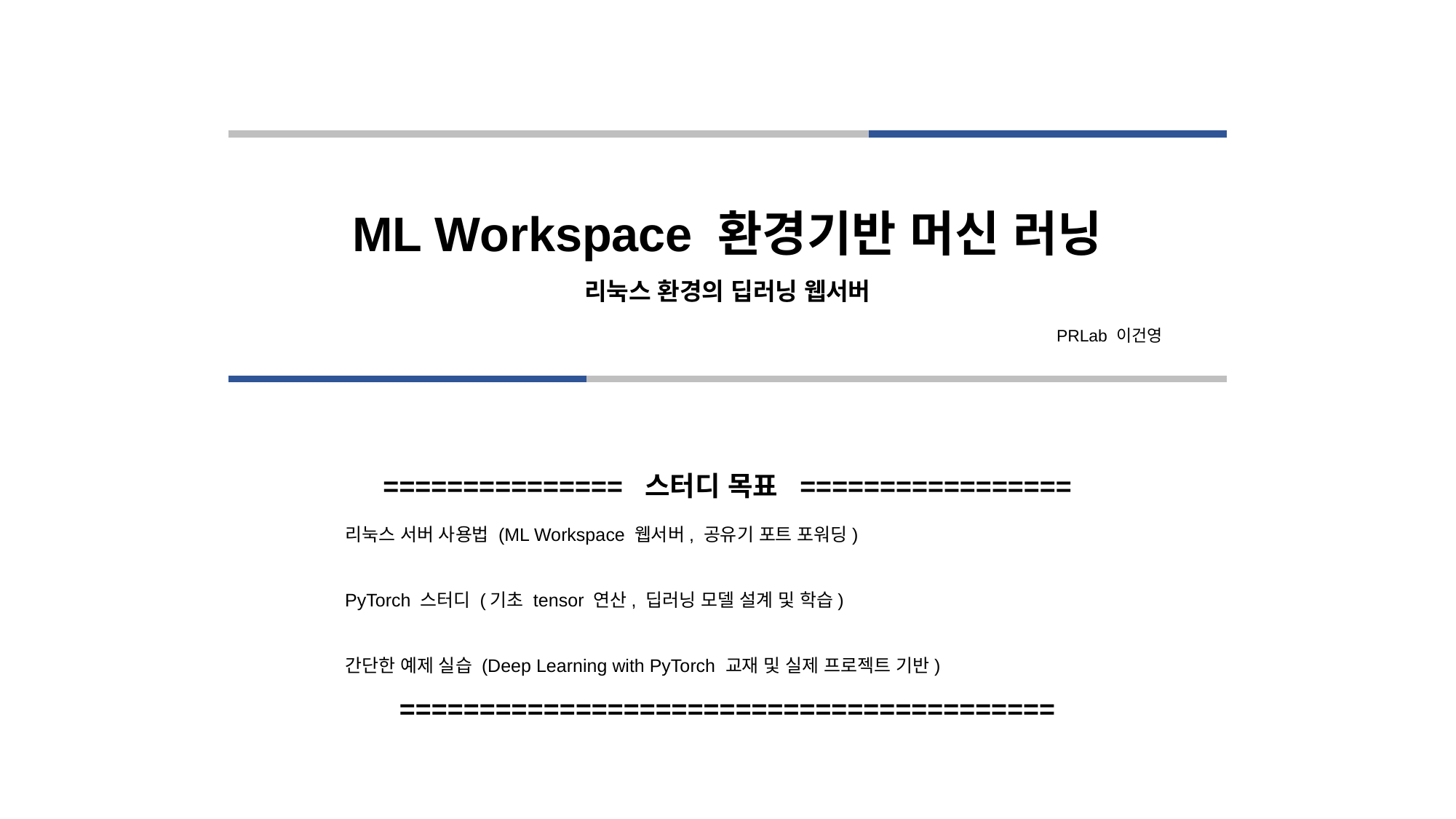

ML Workspace 환경기반 머신 러닝
리눅스 환경의 딥러닝 웹서버
							PRLab 이건영
===============  스터디 목표  =================
리눅스 서버 사용법 (ML Workspace 웹서버, 공유기 포트 포워딩)

PyTorch 스터디 (기초 tensor 연산, 딥러닝 모델 설계 및 학습)

간단한 예제 실습 (Deep Learning with PyTorch 교재 및 실제 프로젝트 기반)
=========================================